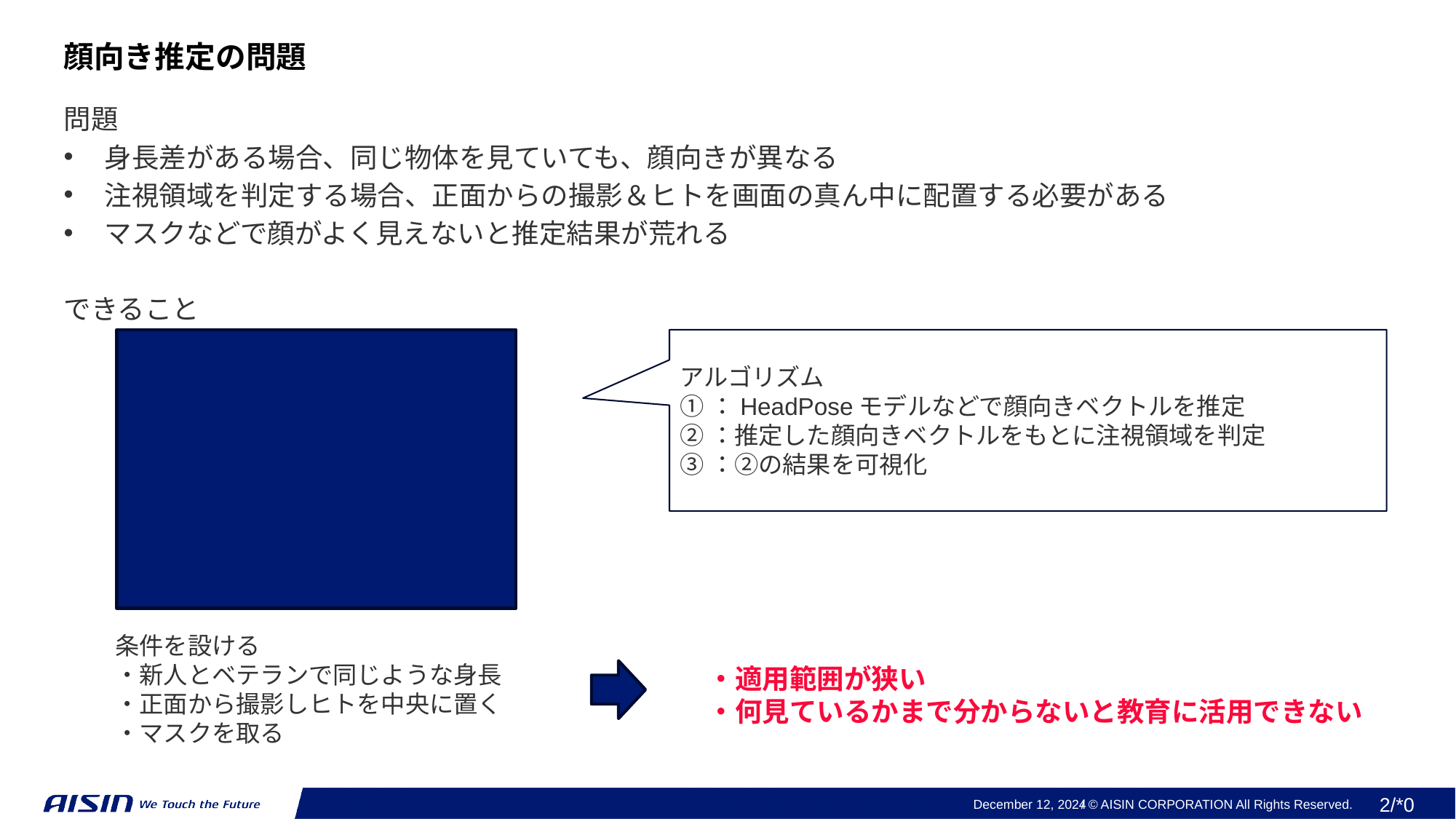

顔向き推定の問題
問題
身長差がある場合、同じ物体を見ていても、顔向きが異なる
注視領域を判定する場合、正面からの撮影＆ヒトを画面の真ん中に配置する必要がある
マスクなどで顔がよく見えないと推定結果が荒れる

できること

アルゴリズム
①：HeadPoseモデルなどで顔向きベクトルを推定
②：推定した顔向きベクトルをもとに注視領域を判定
➂：②の結果を可視化
条件を設ける
・新人とベテランで同じような身長
・正面から撮影しヒトを中央に置く
・マスクを取る
・適用範囲が狭い
・何見ているかまで分からないと教育に活用できない

December 12, 2024